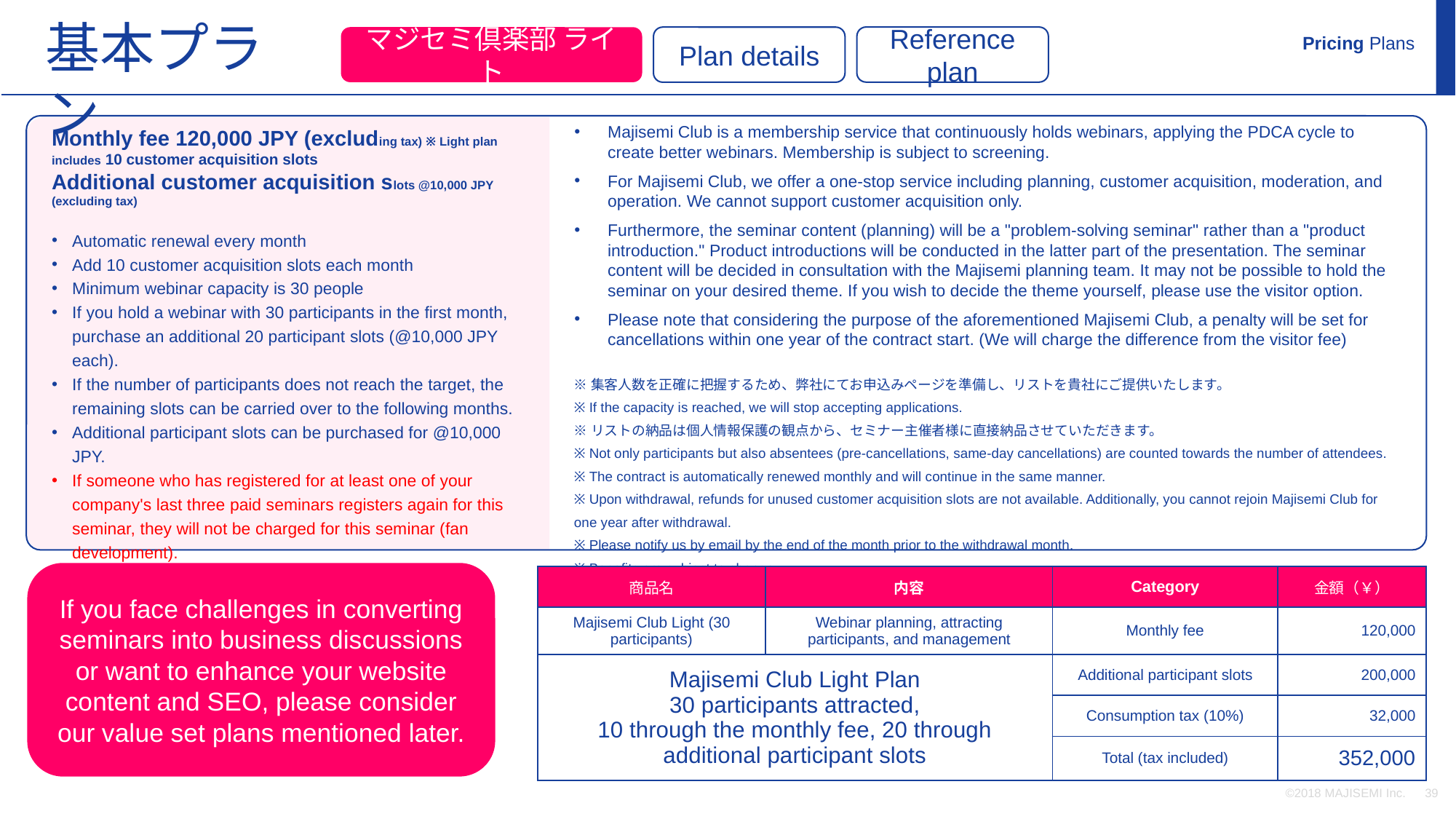

基本プラン
Pricing Plans
Reference plan
マジセミ倶楽部 ライト
Plan details

Majisemi Club is a membership service that continuously holds webinars, applying the PDCA cycle to create better webinars. Membership is subject to screening.
For Majisemi Club, we offer a one-stop service including planning, customer acquisition, moderation, and operation. We cannot support customer acquisition only.
Furthermore, the seminar content (planning) will be a "problem-solving seminar" rather than a "product introduction." Product introductions will be conducted in the latter part of the presentation. The seminar content will be decided in consultation with the Majisemi planning team. It may not be possible to hold the seminar on your desired theme. If you wish to decide the theme yourself, please use the visitor option.
Please note that considering the purpose of the aforementioned Majisemi Club, a penalty will be set for cancellations within one year of the contract start. (We will charge the difference from the visitor fee)
Monthly fee 120,000 JPY (excluding tax) ※ Light plan includes 10 customer acquisition slots
Additional customer acquisition slots @10,000 JPY (excluding tax)
Automatic renewal every month
Add 10 customer acquisition slots each month
Minimum webinar capacity is 30 people
If you hold a webinar with 30 participants in the first month, purchase an additional 20 participant slots (@10,000 JPY each).
If the number of participants does not reach the target, the remaining slots can be carried over to the following months.
Additional participant slots can be purchased for @10,000 JPY.
If someone who has registered for at least one of your company's last three paid seminars registers again for this seminar, they will not be charged for this seminar (fan development).
Other benefits include providing leads from those who download publicly available presentation materials, a branding dashboard, and a trend analysis tool.
※集客人数を正確に把握するため、弊社にてお申込みページを準備し、リストを貴社にご提供いたします。
※ If the capacity is reached, we will stop accepting applications.
※リストの納品は個人情報保護の観点から、セミナー主催者様に直接納品させていただきます。
※ Not only participants but also absentees (pre-cancellations, same-day cancellations) are counted towards the number of attendees.
※ The contract is automatically renewed monthly and will continue in the same manner.
※ Upon withdrawal, refunds for unused customer acquisition slots are not available. Additionally, you cannot rejoin Majisemi Club for one year after withdrawal.
※ Please notify us by email by the end of the month prior to the withdrawal month.
※ Benefits are subject to change.
If you face challenges in converting seminars into business discussions or want to enhance your website content and SEO, please consider our value set plans mentioned later.
| 商品名 | 内容 | Category | 金額（￥） |
| --- | --- | --- | --- |
| Majisemi Club Light (30 participants) | Webinar planning, attracting participants, and management | Monthly fee | 120,000 |
| Majisemi Club Light Plan 30 participants attracted, 10 through the monthly fee, 20 through additional participant slots |  | Additional participant slots | 200,000 |
|  |  | Consumption tax (10%) | 32,000 |
|  |  | Total (tax included) | 352,000 |
©2018 MAJISEMI Inc.
39